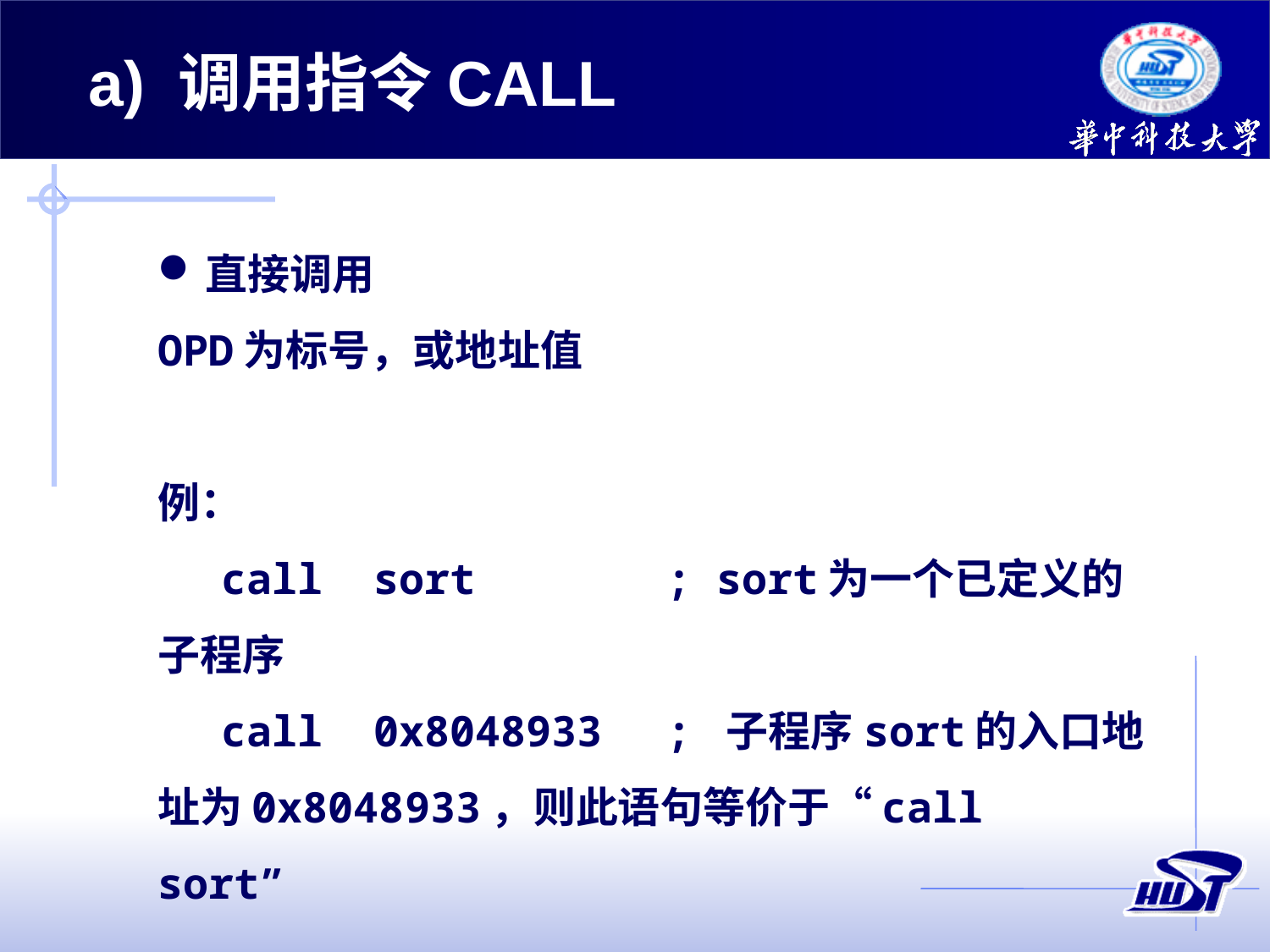

a) 调用指令CALL
直接调用
OPD为标号，或地址值

例：
call  sort		; sort为一个已定义的子程序
call  0x8048933	; 子程序sort的入口地址为0x8048933，则此语句等价于“call  sort”